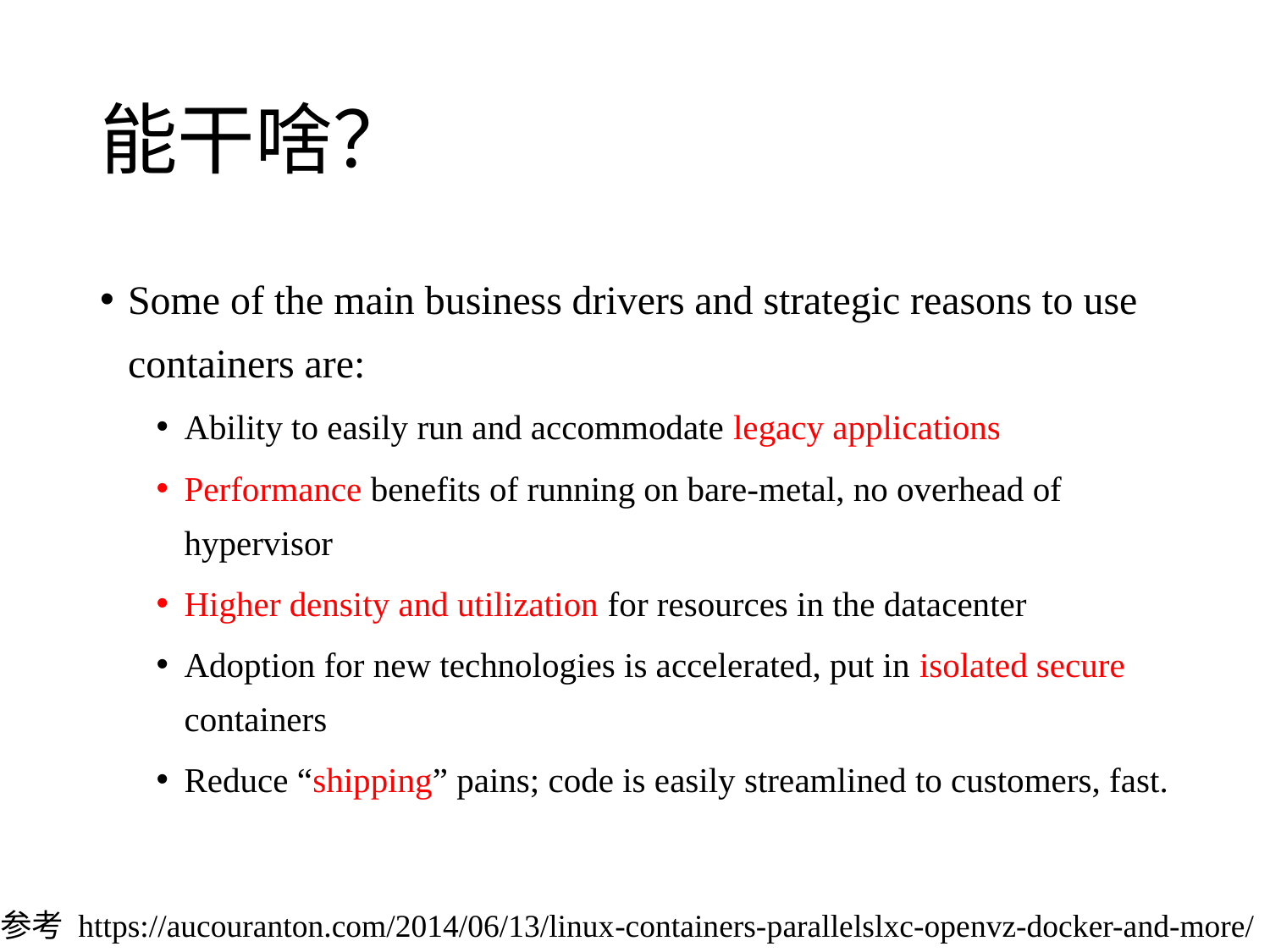

# 能干啥？
Some of the main business drivers and strategic reasons to use containers are:
Ability to easily run and accommodate legacy applications
Performance benefits of running on bare-metal, no overhead of hypervisor
Higher density and utilization for resources in the datacenter
Adoption for new technologies is accelerated, put in isolated secure containers
Reduce “shipping” pains; code is easily streamlined to customers, fast.
参考 https://aucouranton.com/2014/06/13/linux­-containers-­parallels­lxc-­openvz­-docker-­and­-more/